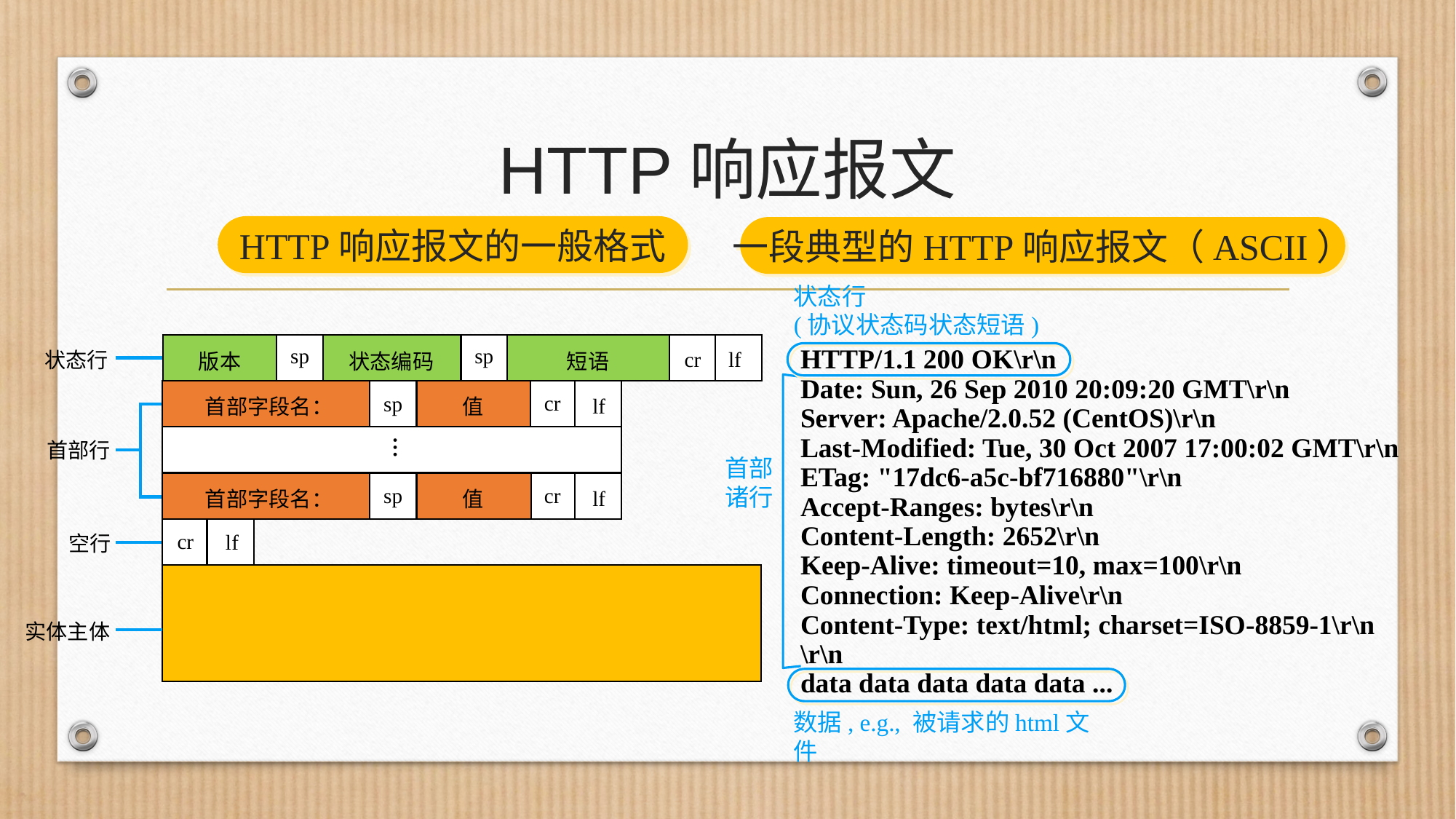

# HTTP响应报文
HTTP响应报文的一般格式
一段典型的HTTP响应报文（ASCII）
状态行
(协议状态码状态短语)

版本
sp

状态编码
sp

短语

cr

lf
状态行
HTTP/1.1 200 OK\r\n
Date: Sun, 26 Sep 2010 20:09:20 GMT\r\n
Server: Apache/2.0.52 (CentOS)\r\n
Last-Modified: Tue, 30 Oct 2007 17:00:02 GMT\r\n
ETag: "17dc6-a5c-bf716880"\r\n
Accept-Ranges: bytes\r\n
Content-Length: 2652\r\n
Keep-Alive: timeout=10, max=100\r\n
Connection: Keep-Alive\r\n
Content-Type: text/html; charset=ISO-8859-1\r\n
\r\n
data data data data data ...

首部字段名：

sp

值

cr

lf

…
首部行
首部
 诸行

首部字段名：

sp

值

cr

lf

cr

lf
空行

实体主体

数据, e.g., 被请求的html文件